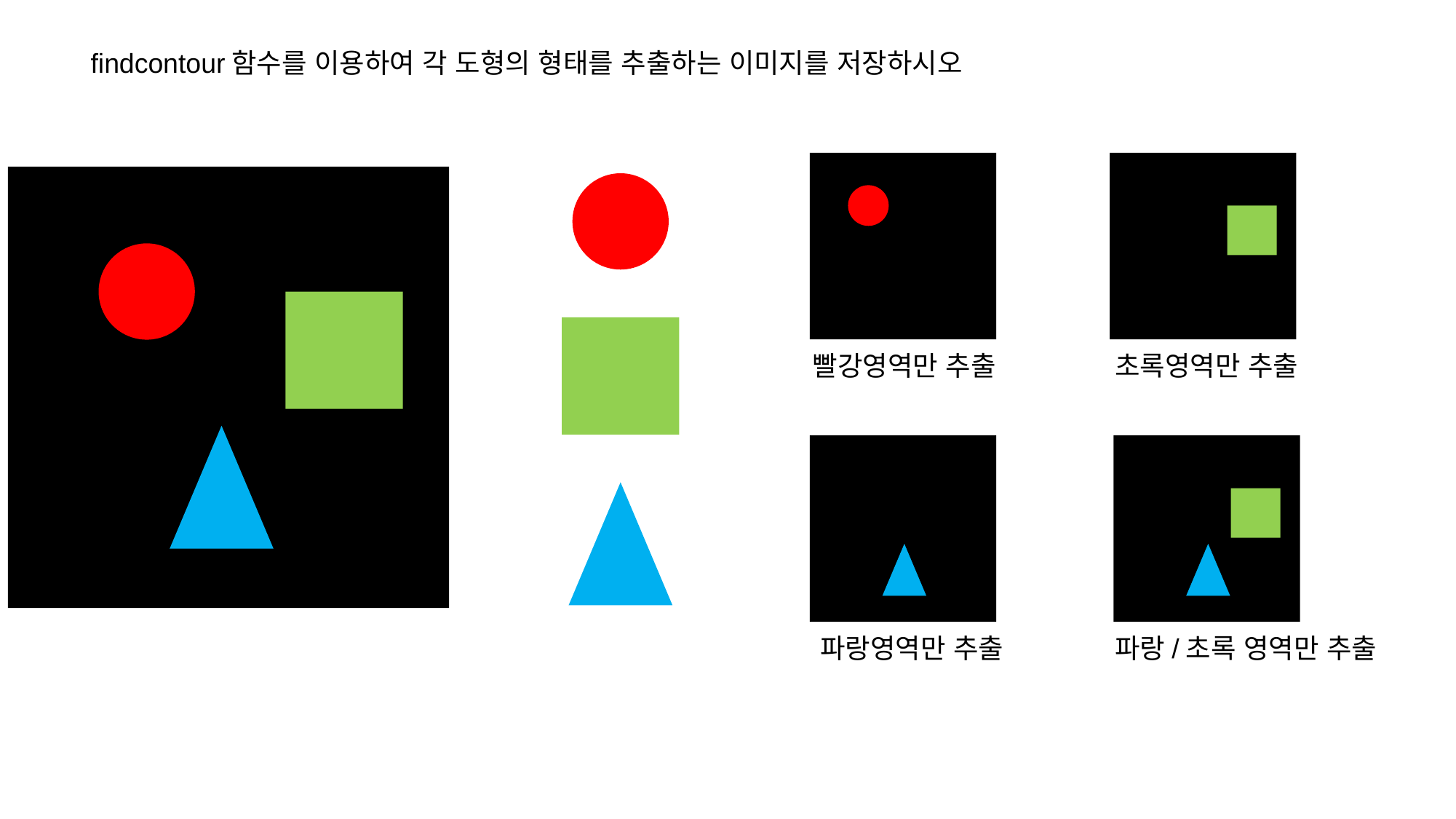

findcontour함수를 이용하여 각 도형의 형태를 추출하는 이미지를 저장하시오

빨강영역만 추출
초록영역만 추출

파랑영역만 추출
파랑/초록 영역만 추출